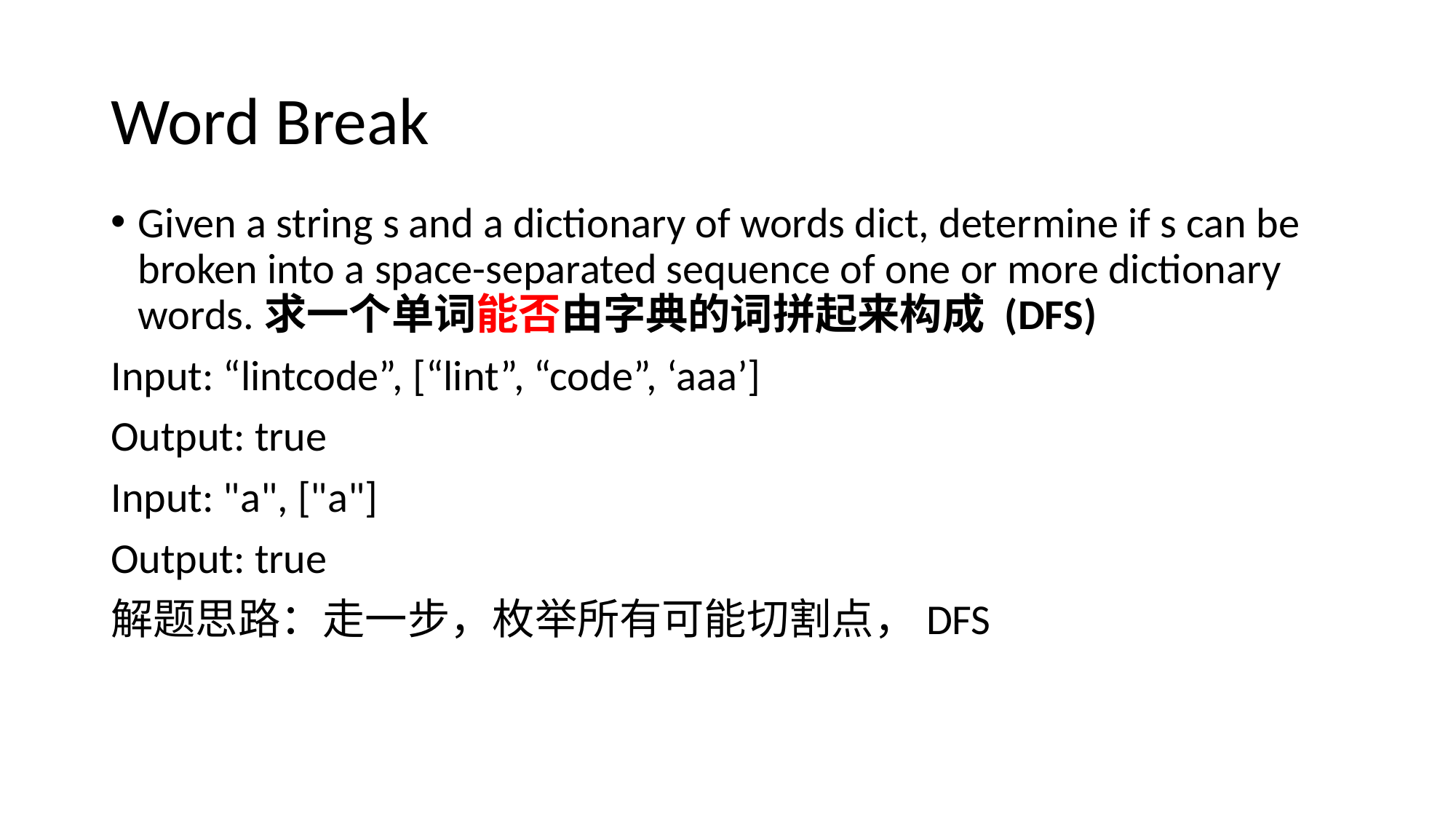

# Word Break
Given a string s and a dictionary of words dict, determine if s can be broken into a space-separated sequence of one or more dictionary words.求一个单词能否由字典的词拼起来构成 (DFS)
Input: “lintcode”, [“lint”, “code”, ‘aaa’]
Output: true
Input: "a", ["a"]
Output: true
解题思路：走一步，枚举所有可能切割点，DFS